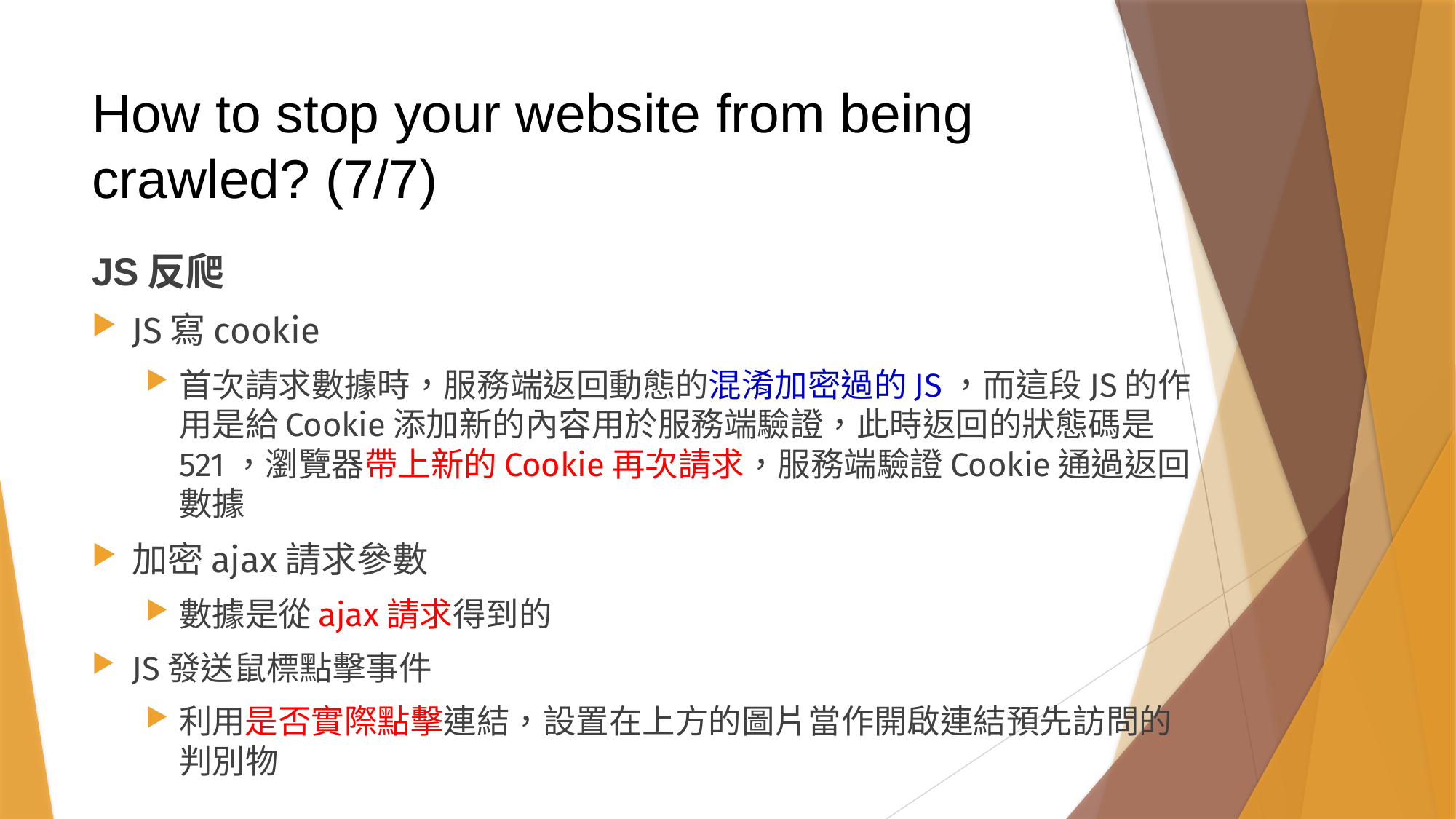

# How to stop your website from being crawled? (7/7)
JS反爬
JS寫cookie
首次請求數據時，服務端返回動態的混淆加密過的JS，而這段JS的作用是給Cookie添加新的內容用於服務端驗證，此時返回的狀態碼是521，瀏覽器帶上新的Cookie再次請求，服務端驗證Cookie通過返回數據
加密ajax請求參數
數據是從ajax請求得到的
JS發送鼠標點擊事件
利用是否實際點擊連結，設置在上方的圖片當作開啟連結預先訪問的判別物